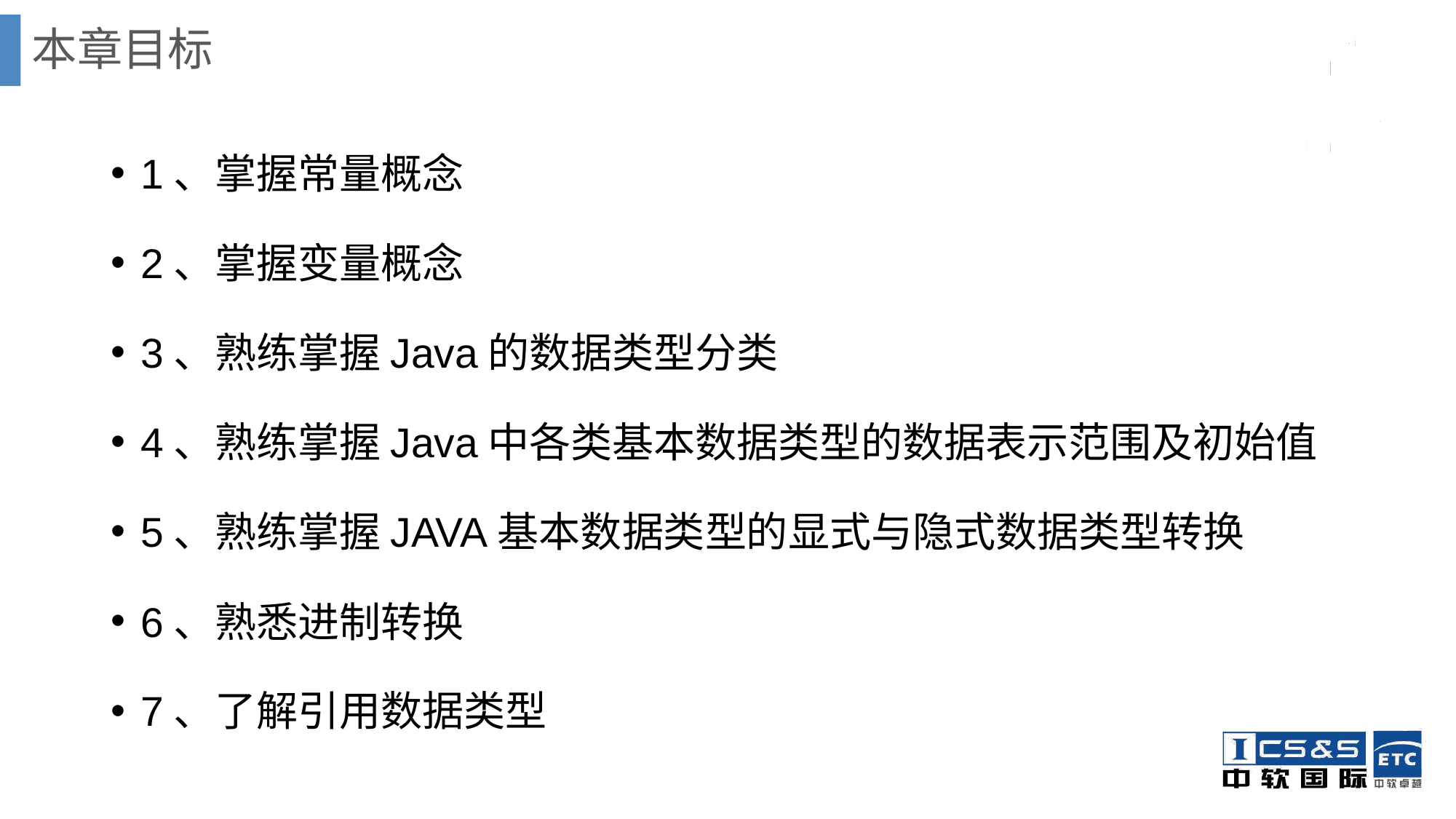

# 本章目标
1、掌握常量概念
2、掌握变量概念
3、熟练掌握Java的数据类型分类
4、熟练掌握Java中各类基本数据类型的数据表示范围及初始值
5、熟练掌握JAVA基本数据类型的显式与隐式数据类型转换
6、熟悉进制转换
7、了解引用数据类型